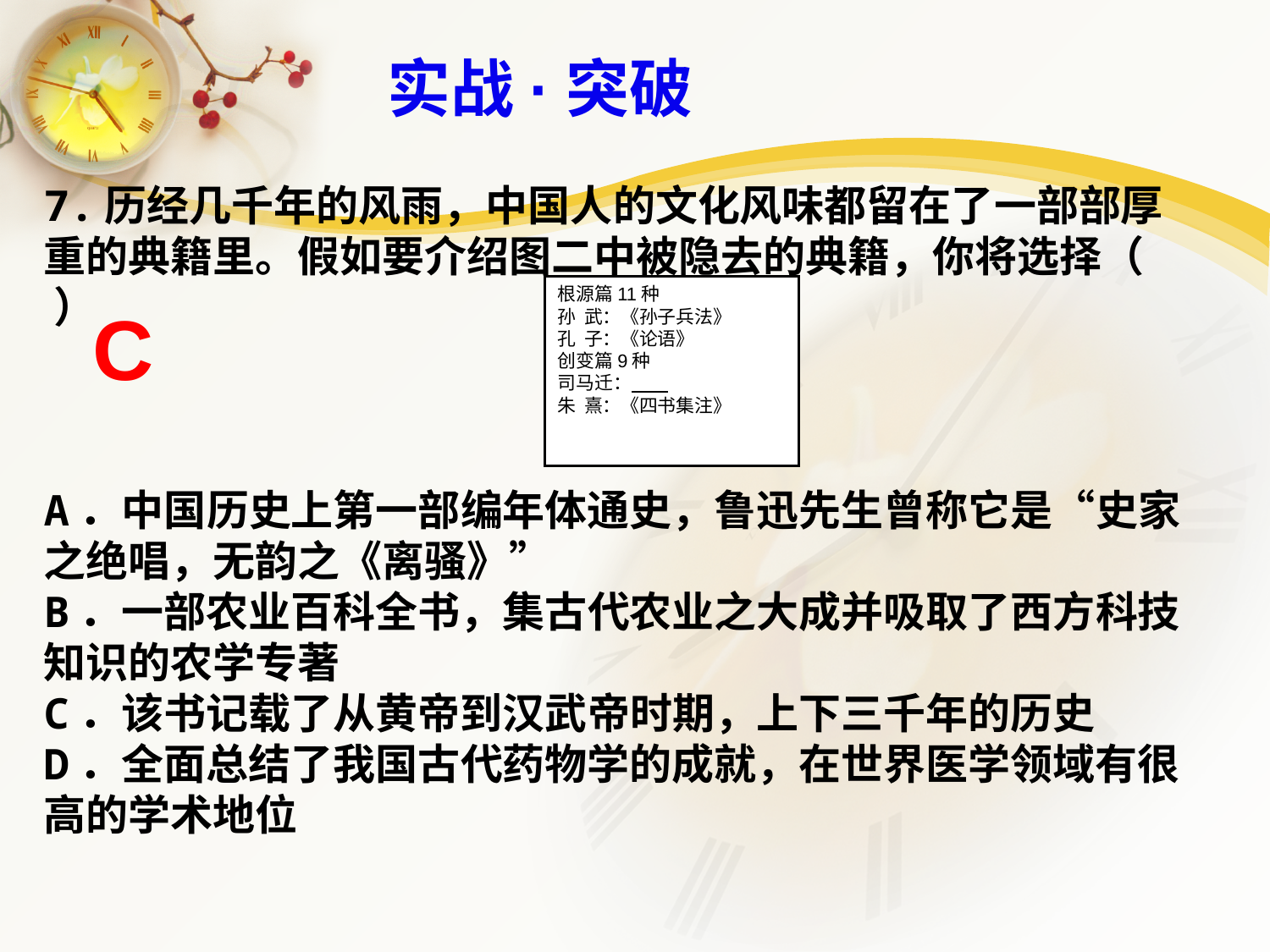

实战·突破
7.历经几千年的风雨，中国人的文化风味都留在了一部部厚重的典籍里。假如要介绍图二中被隐去的典籍，你将选择（   ）

A．中国历史上第一部编年体通史，鲁迅先生曾称它是“史家之绝唱，无韵之《离骚》”
B．一部农业百科全书，集古代农业之大成并吸取了西方科技知识的农学专著
C．该书记载了从黄帝到汉武帝时期，上下三千年的历史
D．全面总结了我国古代药物学的成就，在世界医学领域有很高的学术地位
根源篇11种
孙  武：《孙子兵法》
孔  子：《论语》
创变篇9种
司马迁：
朱  熹：《四书集注》
C